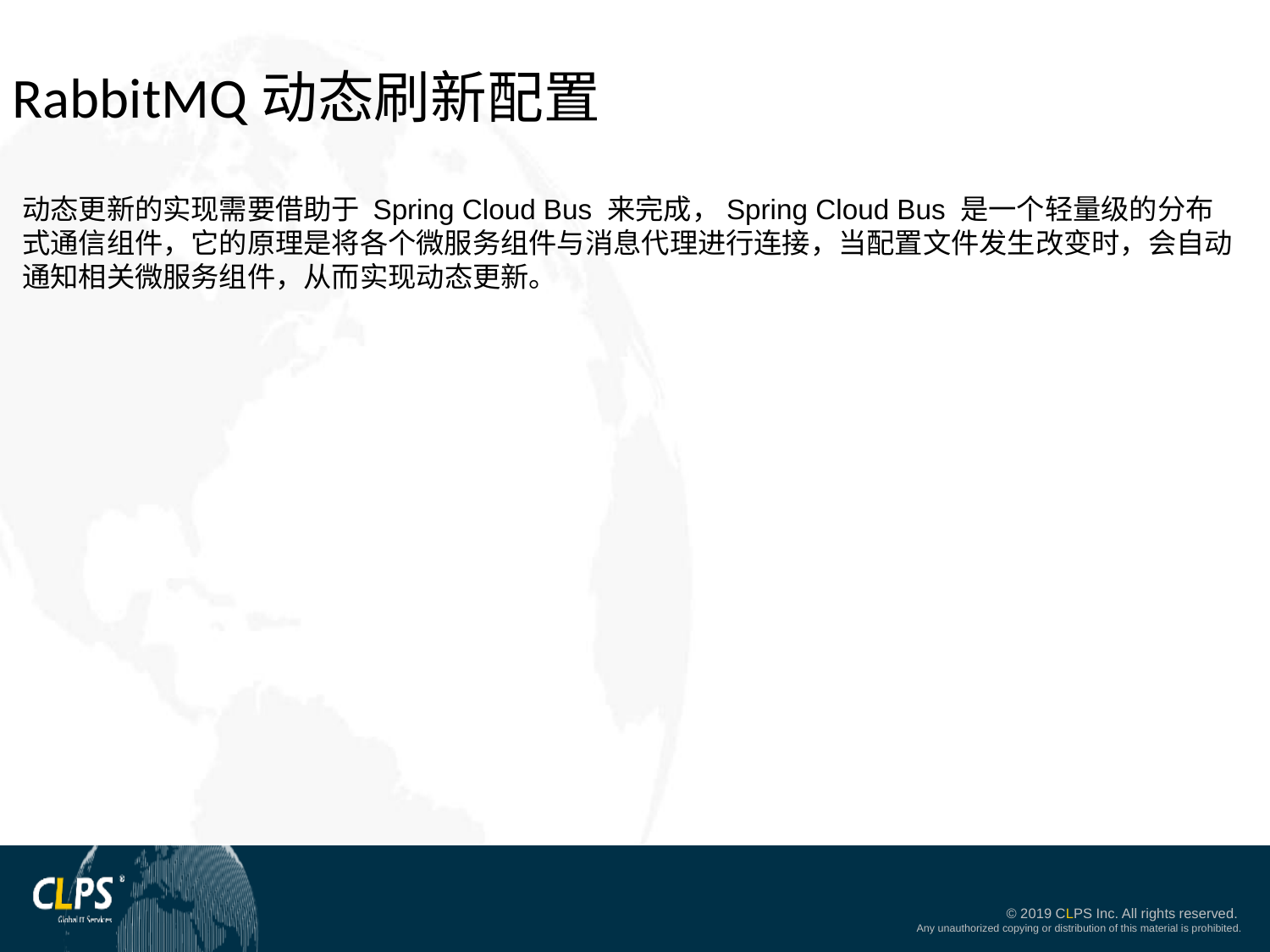

RabbitMQ动态刷新配置

动态更新的实现需要借助于 Spring Cloud Bus 来完成，Spring Cloud Bus 是一个轻量级的分布式通信组件，它的原理是将各个微服务组件与消息代理进行连接，当配置文件发生改变时，会自动通知相关微服务组件，从而实现动态更新。
39